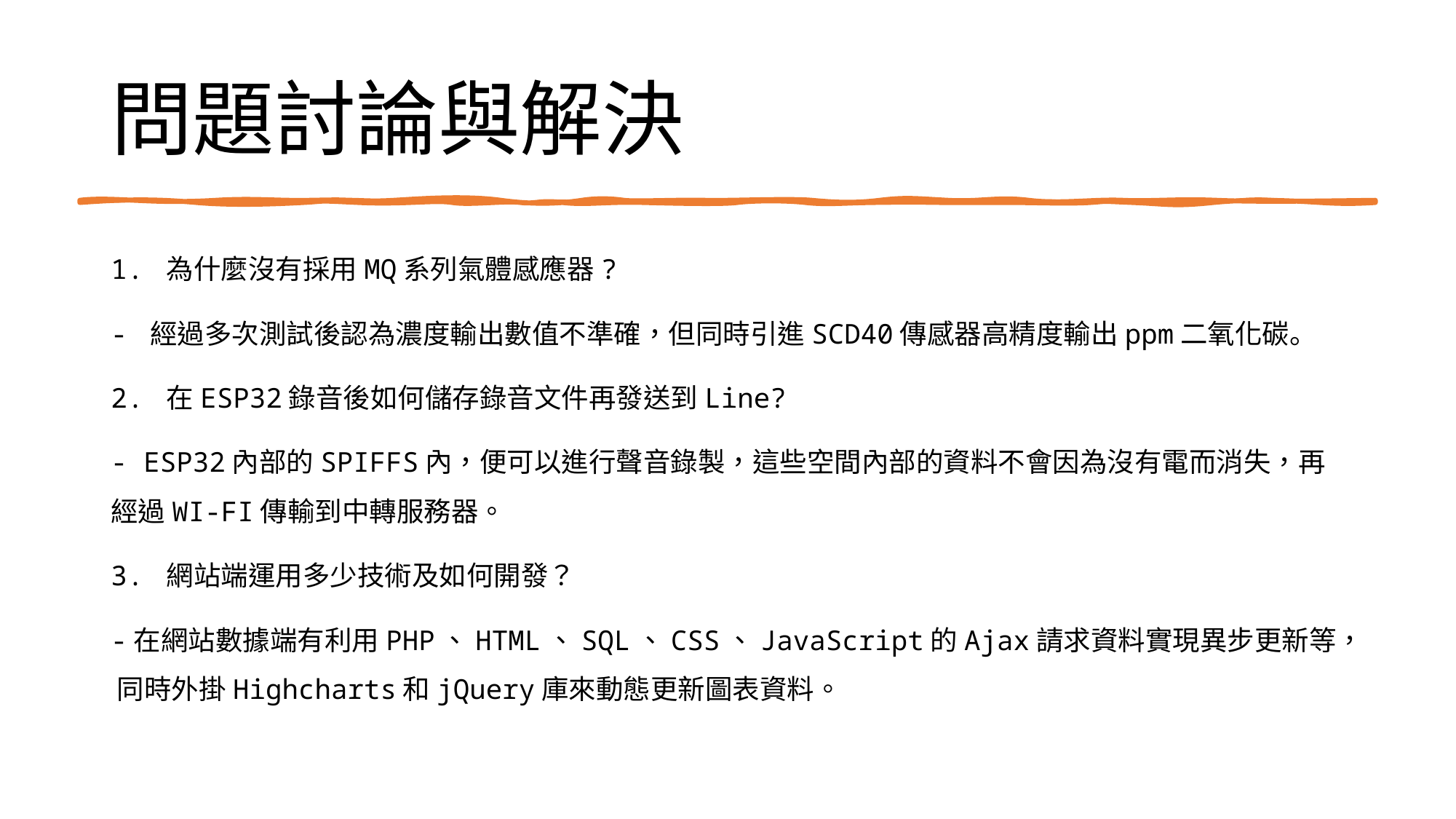

# 問題討論與解決

1. 為什麼沒有採用MQ系列氣體感應器?
- 經過多次測試後認為濃度輸出數值不準確，但同時引進SCD40傳感器高精度輸出ppm二氧化碳。
2. 在ESP32錄音後如何儲存錄音文件再發送到Line?
- ESP32內部的SPIFFS內，便可以進行聲音錄製，這些空間內部的資料不會因為沒有電而消失，再經過WI-FI傳輸到中轉服務器。
3. 網站端運用多少技術及如何開發？
-在網站數據端有利用PHP、HTML、SQL、CSS、JavaScript的Ajax請求資料實現異步更新等， 同時外掛Highcharts和jQuery庫來動態更新圖表資料。